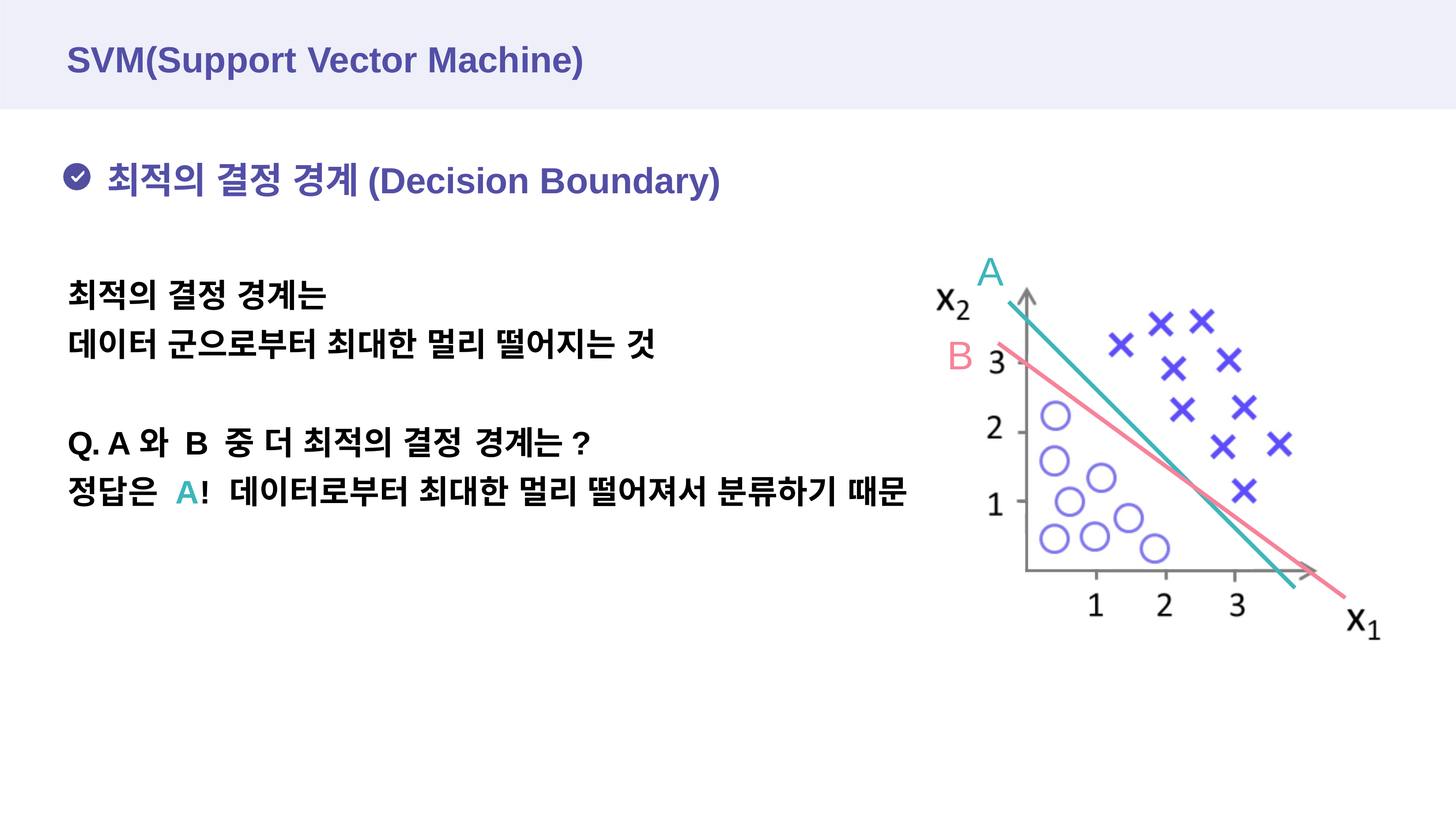

# SVM(Support Vector Machine)
최적의 결정 경계(Decision Boundary)

A
최적의 결정 경계는
데이터 군으로부터 최대한 멀리 떨어지는 것

B
Q. A와 B 중 더 최적의 결정 경계는?
정답은 A! 데이터로부터 최대한 멀리 떨어져서 분류하기 때문